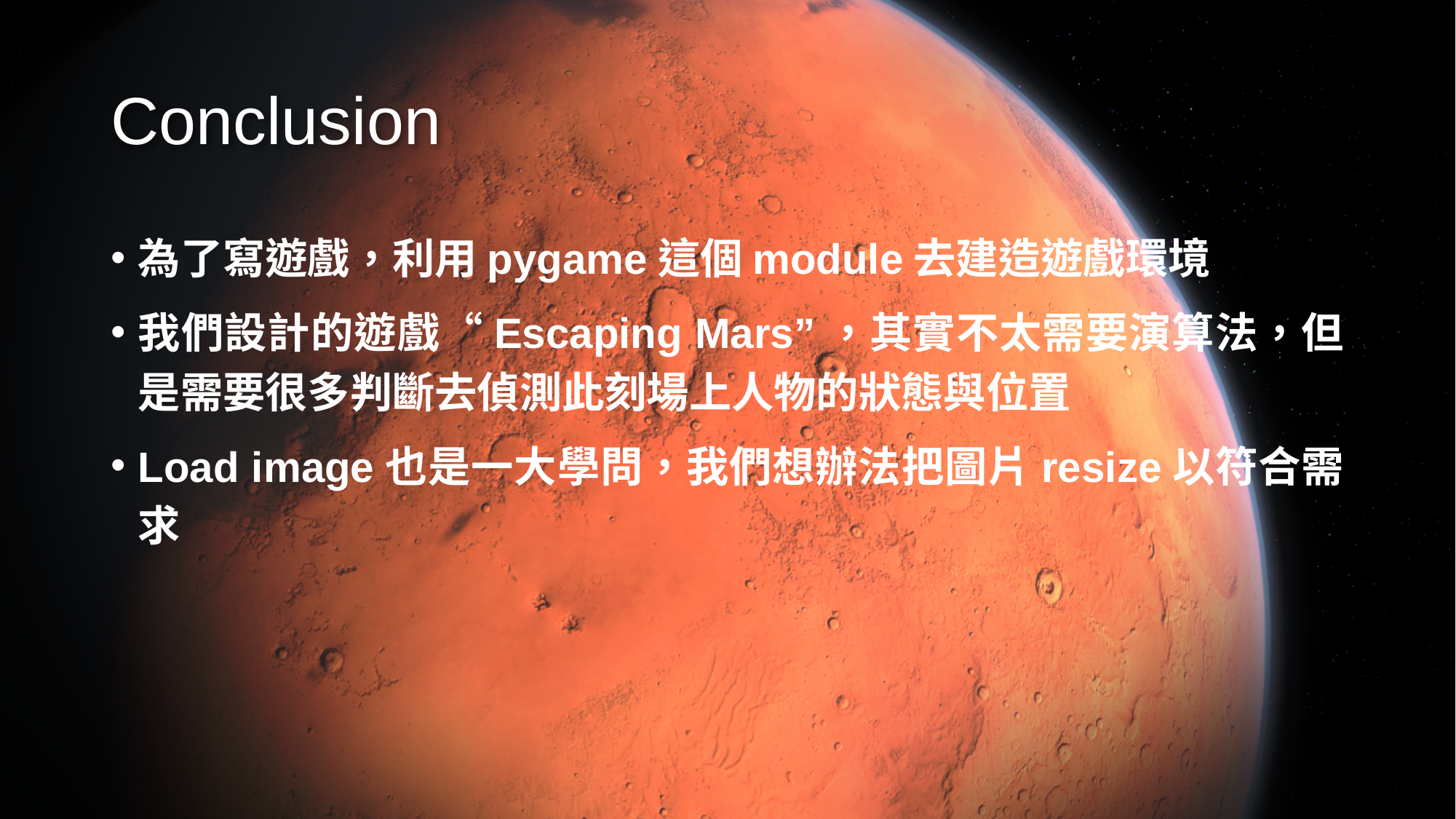

# Conclusion
為了寫遊戲，利用pygame這個module去建造遊戲環境
我們設計的遊戲“Escaping Mars”，其實不太需要演算法，但是需要很多判斷去偵測此刻場上人物的狀態與位置
Load image也是一大學問，我們想辦法把圖片resize以符合需求